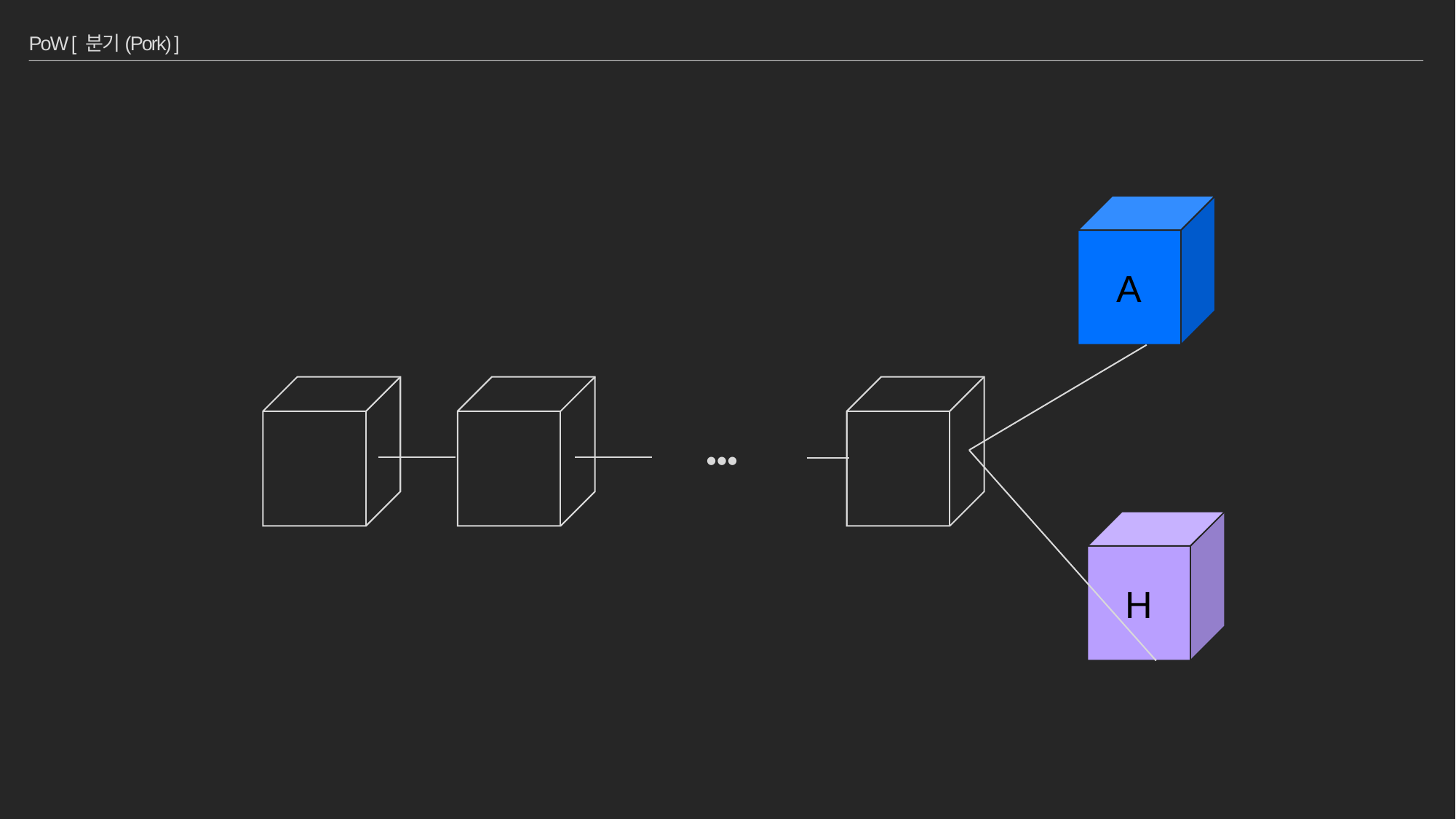

# PoW [ 분기(Pork) ]
A

•••
H